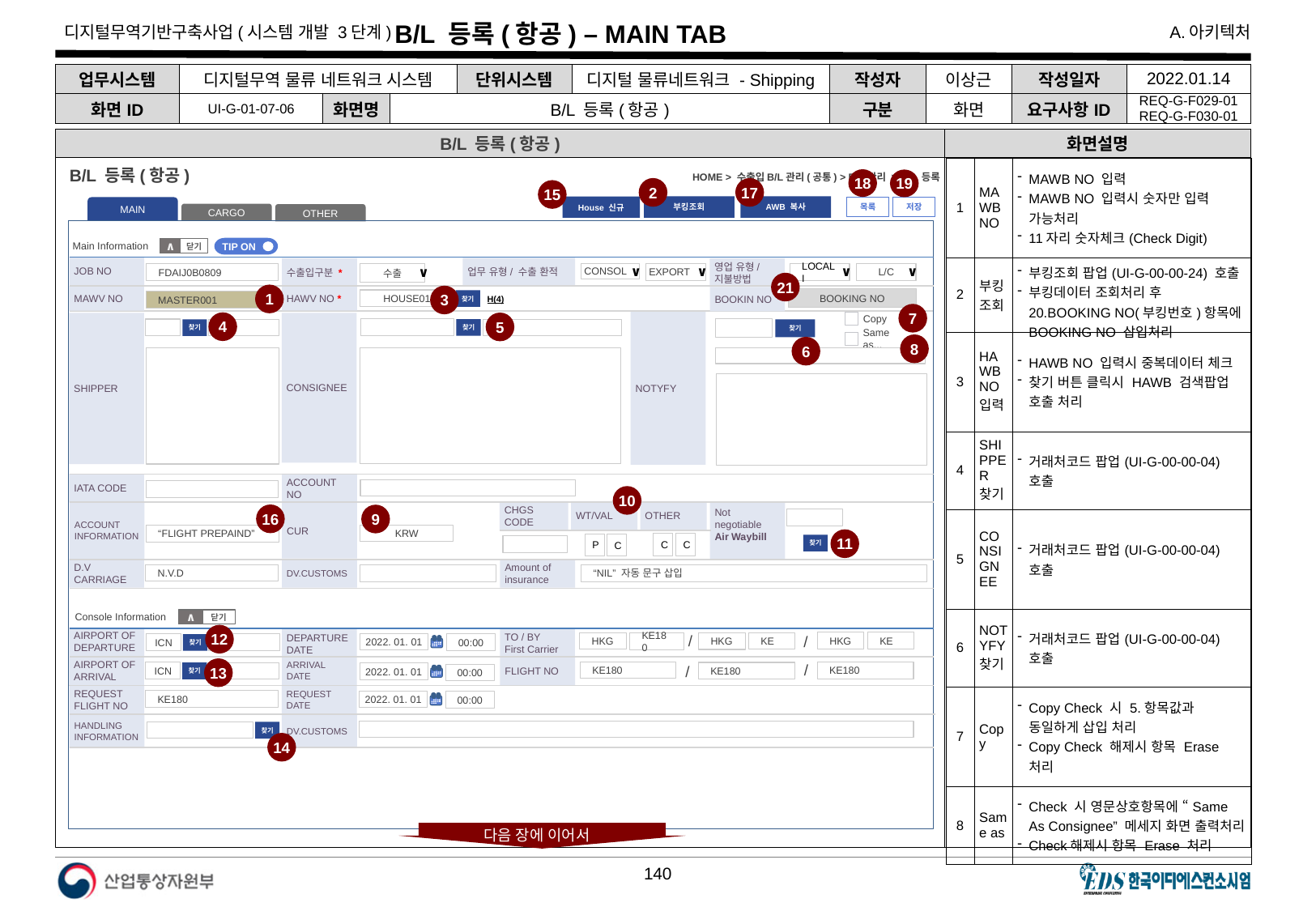

# B/L 등록(항공) – MAIN TAB
| 업무시스템 | 디지털무역 물류 네트워크 시스템 |  |  | 단위시스템 | 디지털 물류네트워크 - Shipping | 작성자 | 이상근 | 작성일자 | 2022.01.14 |
| --- | --- | --- | --- | --- | --- | --- | --- | --- | --- |
| 화면ID | UI-G-01-07-06 | 화면명 | B/L 등록(항공) |  |  | 구분 | 화면 | 요구사항ID | REQ-G-F029-01 REQ-G-F030-01 |
B/L 등록(항공)

화면설명

| 1 | MAWB NO | MAWB NO 입력 MAWB NO 입력시 숫자만 입력 가능처리 11자리 숫자체크(Check Digit) |
| --- | --- | --- |
| 2 | 부킹조회 | 부킹조회 팝업(UI-G-00-00-24) 호출 부킹데이터 조회처리 후 20.BOOKING NO(부킹번호)항목에 BOOKING NO 삽입처리 |
| 3 | HAWB NO 입력 | HAWB NO 입력시 중복데이터 체크 찾기 버튼 클릭시 HAWB 검색팝업 호출 처리 |
| 4 | SHIPPER 찾기 | 거래처코드 팝업(UI-G-00-00-04) 호출 |
| 5 | CONSIGNEE | 거래처코드 팝업(UI-G-00-00-04) 호출 |
| 6 | NOTYFY찾기 | 거래처코드 팝업(UI-G-00-00-04) 호출 |
| 7 | Copy | Copy Check 시 5.항목값과 동일하게 삽입 처리 Copy Check 해제시 항목 Erase 처리 |
| 8 | Same as | Check 시 영문상호항목에 “Same As Consignee” 메세지 화면 출력처리 Check해제시 항목 Erase 처리 |
HOME > 수출입B/L관리(공통) > B/L관리 > B/L 등록
B/L 등록(항공)
18
19
2
17
15
부킹조회
AWB 복사
House 신규
저장
MAIN
CARGO
OTHER

목록
Main Information
닫기
∧
TIP ON

JOB NO
업무 유형/ 수출 환적
수출입구분 *
영업 유형/
지불방법
수출
∨
 CONSOL
∨
 EXPORT
∨
LOCALI
∨
L/C
∨
FDAIJ0B0809
21
1
MAWV NO
3
HAWV NO *
BOOKIN NO
BOOKING NO
HOUSE01
찾기
MASTER001
H(4)
7
SHIPPER
NOTYFY
CONSIGNEE

Copy
4
5

찾기

찾기
찾기

Same as...
8
6

ACCOUNT NO
IATA CODE

10
CHGS CODE
WT/VAL
OTHER
ACCOUNT
INFORMATION
Not negotiable
Air Waybill

CUR
16
9

KRW
“FLIGHT PREPAIND”
11
C
C
P
C
찾기

DV.CUSTOMS
D.V
CARRIAGE
Amount of
insurance
N.V.D
“NIL” 자동 문구 삽입

Console Information
닫기
∧
12
AIRPORT OF
DEPARTURE
TO / BY
First Carrier
DEPARTURE
DATE
KE
HKG
/
HKG
KE
HKG
KE180
/
2022. 01. 01

ICN

찾기
00:00
ARRIVAL
DATE
AIRPORT OF
ARRIVAL
FLIGHT NO
13
/
KE180
KE180
ICN

찾기
KE180
/
2022. 01. 01

00:00
REQUEST
DATE
REQUEST
FLIGHT NO
KE180
2022. 01. 01

00:00
DV.CUSTOMS
HANDLING
INFORMATION

찾기
14
다음 장에 이어서
다음 장에 이어서